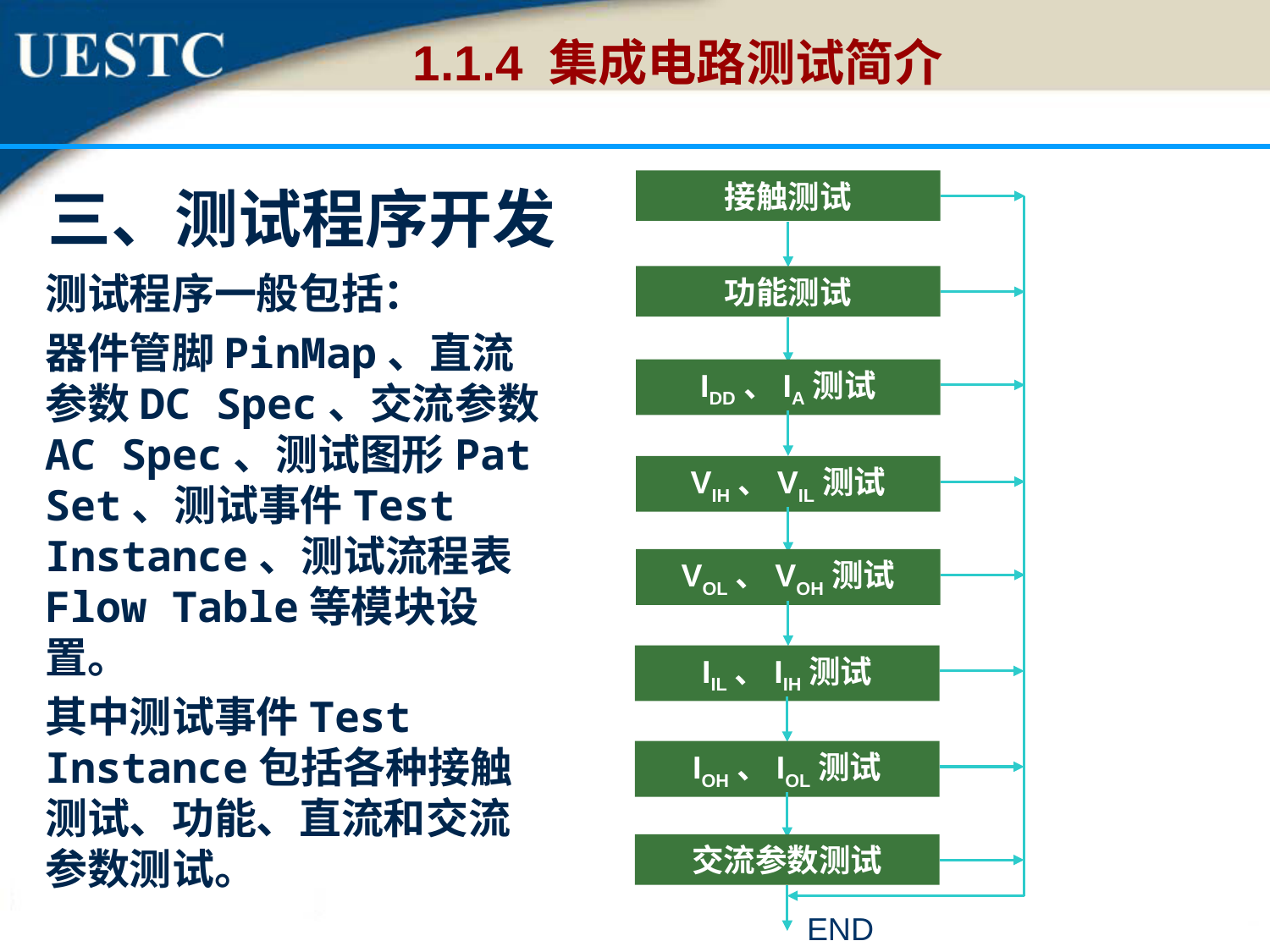

1.1.4 集成电路测试简介
三、测试程序开发
接触测试
功能测试
IDD、IA测试
VIH、VIL测试
VOL、VOH测试
IIL、IIH测试
IOH、IOL测试
交流参数测试
END
测试程序一般包括：
器件管脚PinMap、直流参数DC Spec、交流参数AC Spec、测试图形Pat Set、测试事件Test Instance、测试流程表Flow Table等模块设置。
其中测试事件Test Instance包括各种接触测试、功能、直流和交流参数测试。